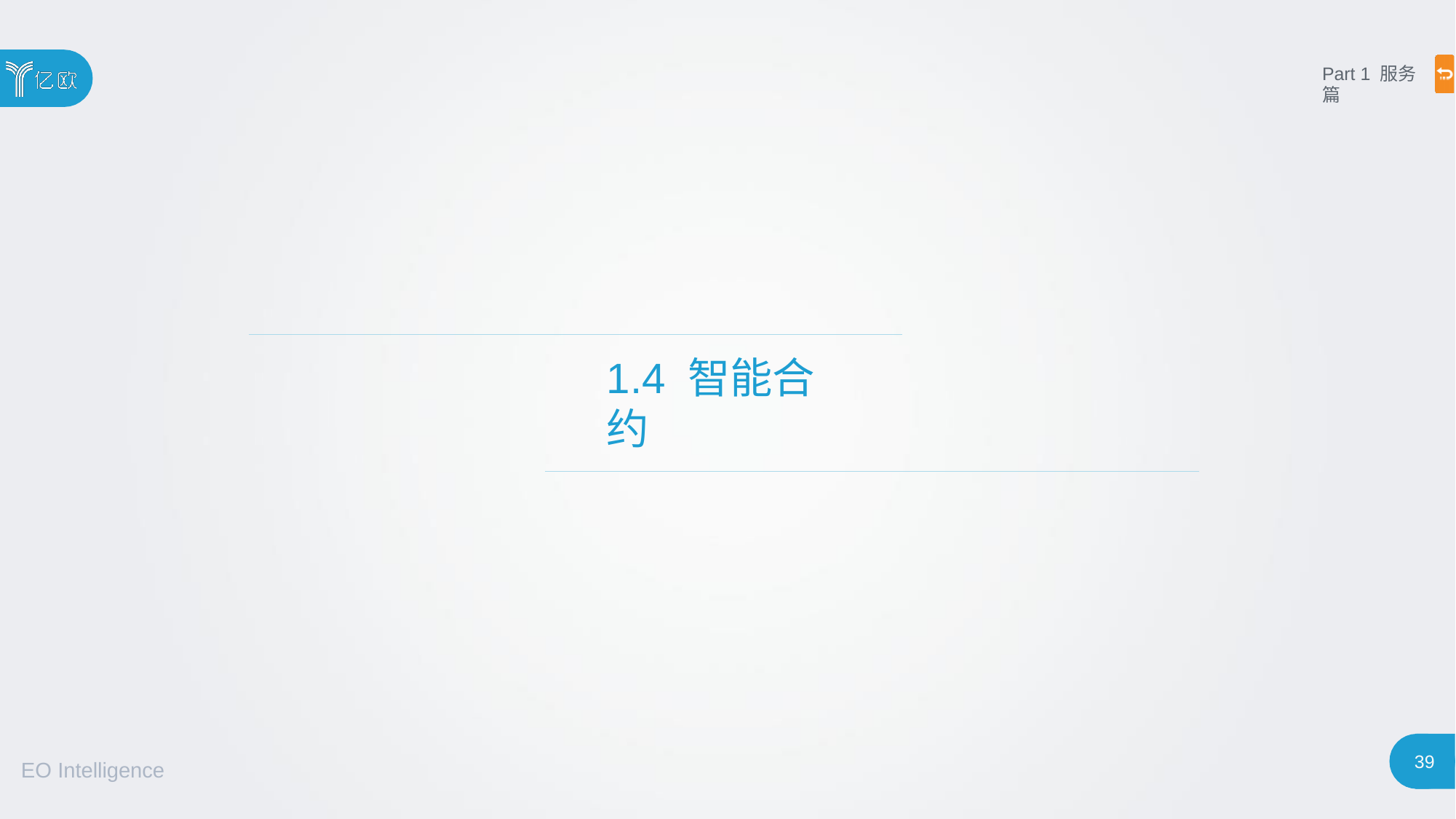

Part 1 服务篇
# 1.4 智能合约
39
EO Intelligence